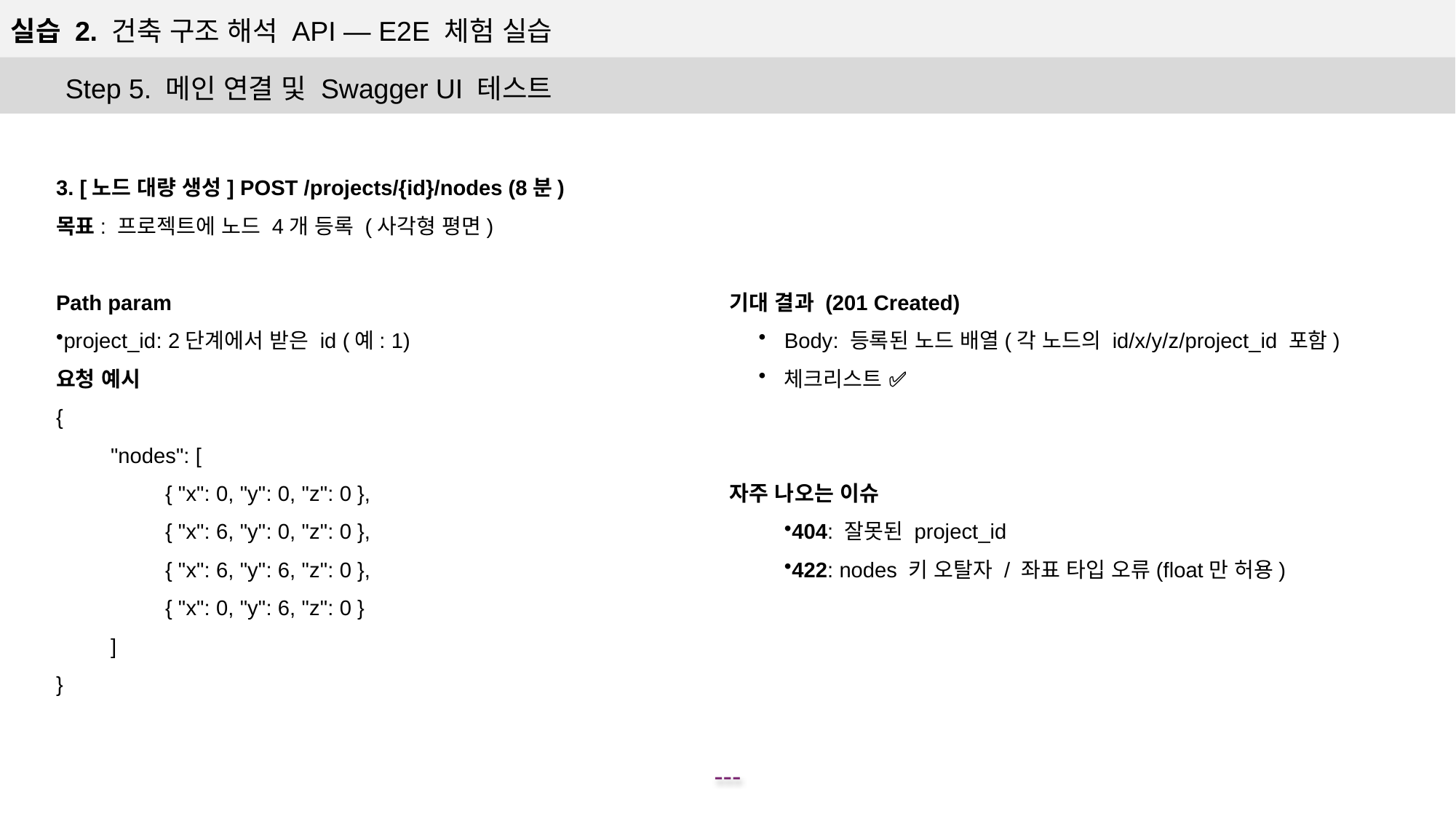

실습 2. 건축 구조 해석 API — E2E 체험 실습
Step 5. 메인 연결 및 Swagger UI 테스트
3. [노드 대량 생성] POST /projects/{id}/nodes (8분)
목표: 프로젝트에 노드 4개 등록 (사각형 평면)

Path param
project_id: 2단계에서 받은 id (예: 1)
요청 예시
{
"nodes": [
{ "x": 0, "y": 0, "z": 0 },
{ "x": 6, "y": 0, "z": 0 },
{ "x": 6, "y": 6, "z": 0 },
{ "x": 0, "y": 6, "z": 0 }
]
}

기대 결과 (201 Created)
Body: 등록된 노드 배열(각 노드의 id/x/y/z/project_id 포함)
체크리스트 ✅

자주 나오는 이슈
404: 잘못된 project_id
422: nodes 키 오탈자 / 좌표 타입 오류(float만 허용)

---